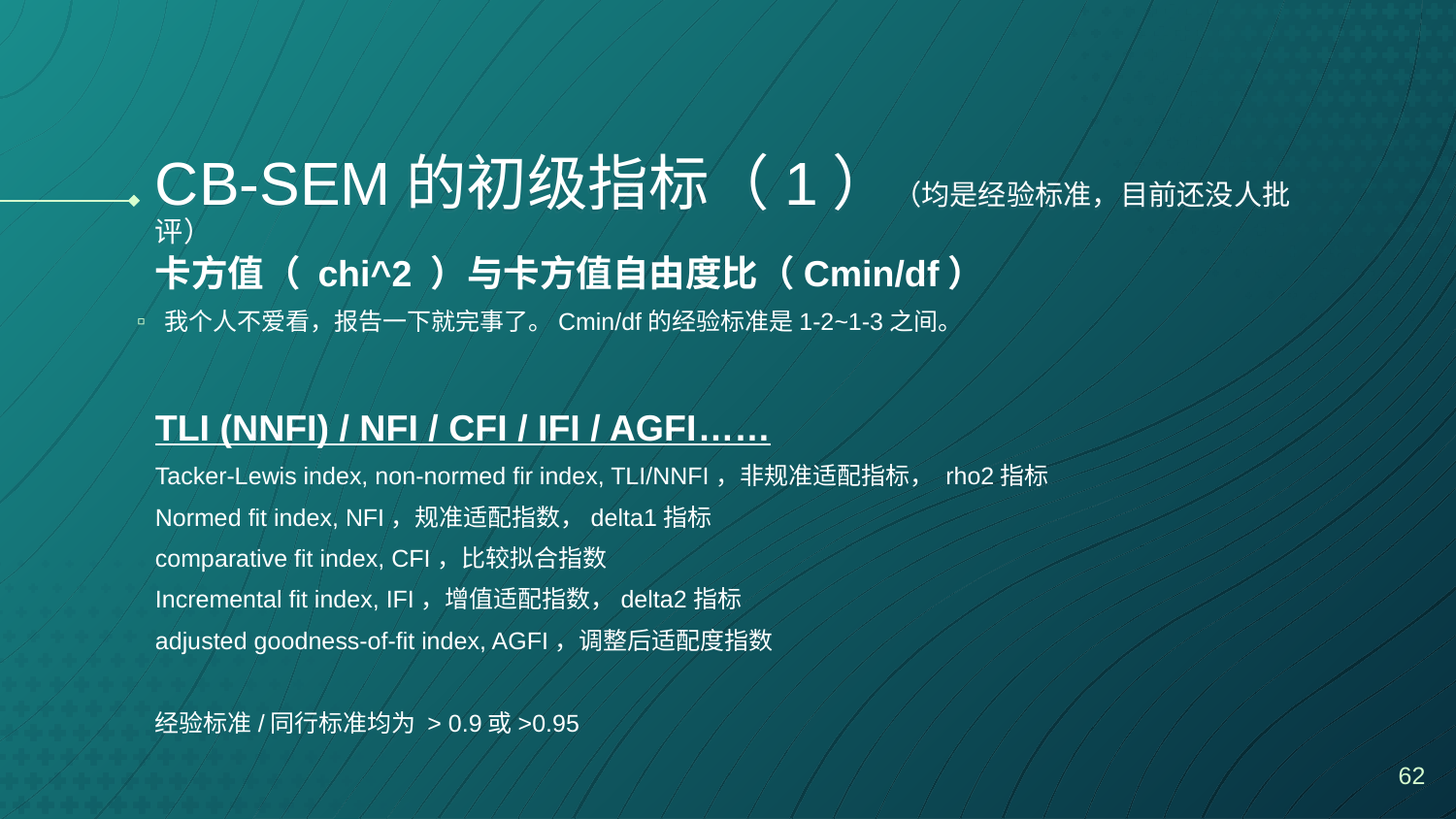

# CB-SEM的初级指标（1）（均是经验标准，目前还没人批评）
卡方值（ chi^2 ）与卡方值自由度比（Cmin/df）
我个人不爱看，报告一下就完事了。Cmin/df的经验标准是1-2~1-3之间。
TLI (NNFI) / NFI / CFI / IFI / AGFI……
Tacker-Lewis index, non-normed fir index, TLI/NNFI，非规准适配指标， rho2指标
Normed fit index, NFI，规准适配指数，delta1指标
comparative fit index, CFI，比较拟合指数
Incremental fit index, IFI，增值适配指数，delta2指标
adjusted goodness-of-fit index, AGFI，调整后适配度指数

经验标准/同行标准均为 > 0.9或>0.95

62